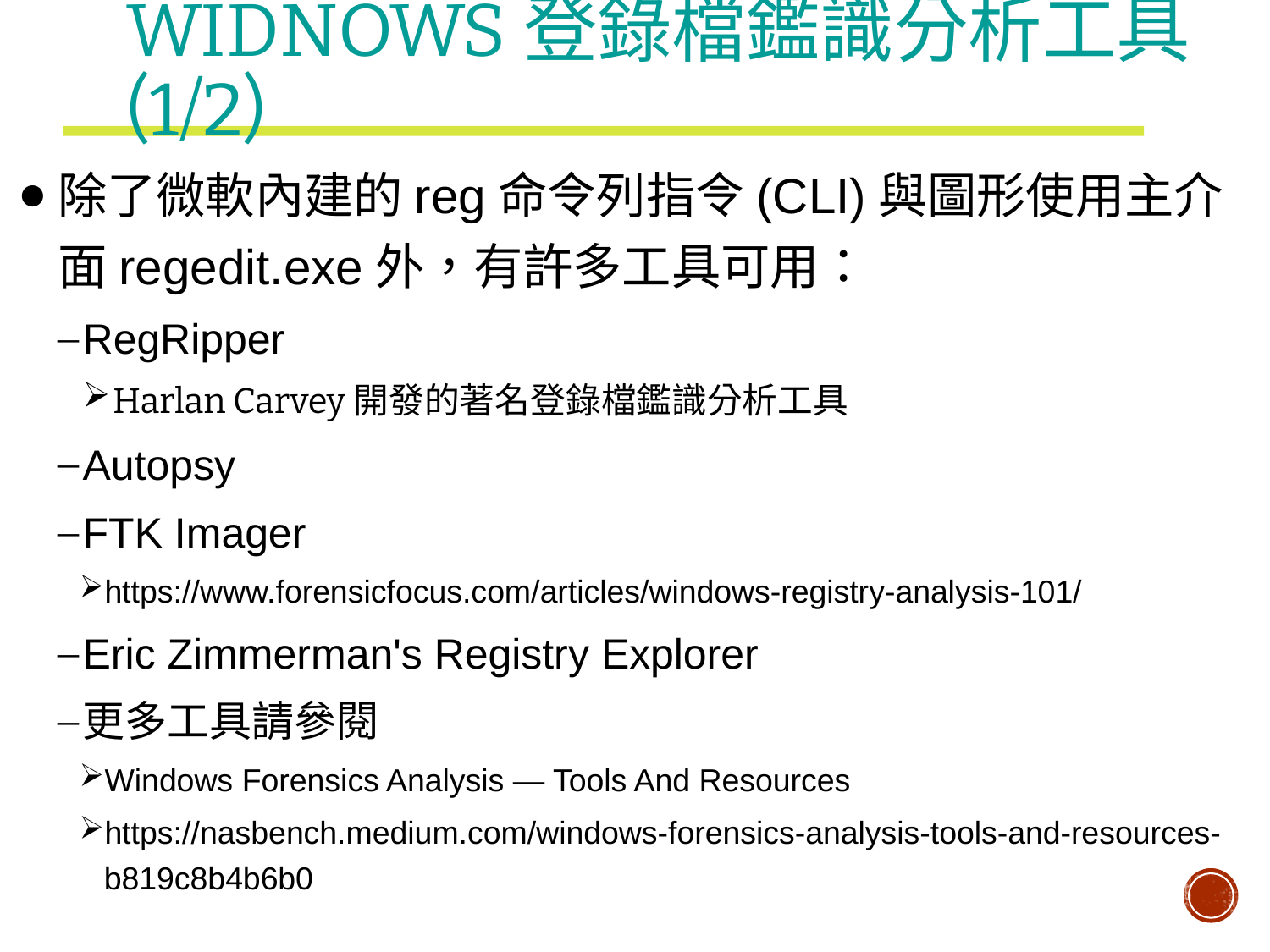

# Widnows登錄檔鑑識分析工具(1/2)
除了微軟內建的reg命令列指令(CLI)與圖形使用主介面regedit.exe外，有許多工具可用：
RegRipper
Harlan Carvey開發的著名登錄檔鑑識分析工具
Autopsy
FTK Imager
https://www.forensicfocus.com/articles/windows-registry-analysis-101/
Eric Zimmerman's Registry Explorer
更多工具請參閱
Windows Forensics Analysis — Tools And Resources
https://nasbench.medium.com/windows-forensics-analysis-tools-and-resources-b819c8b4b6b0